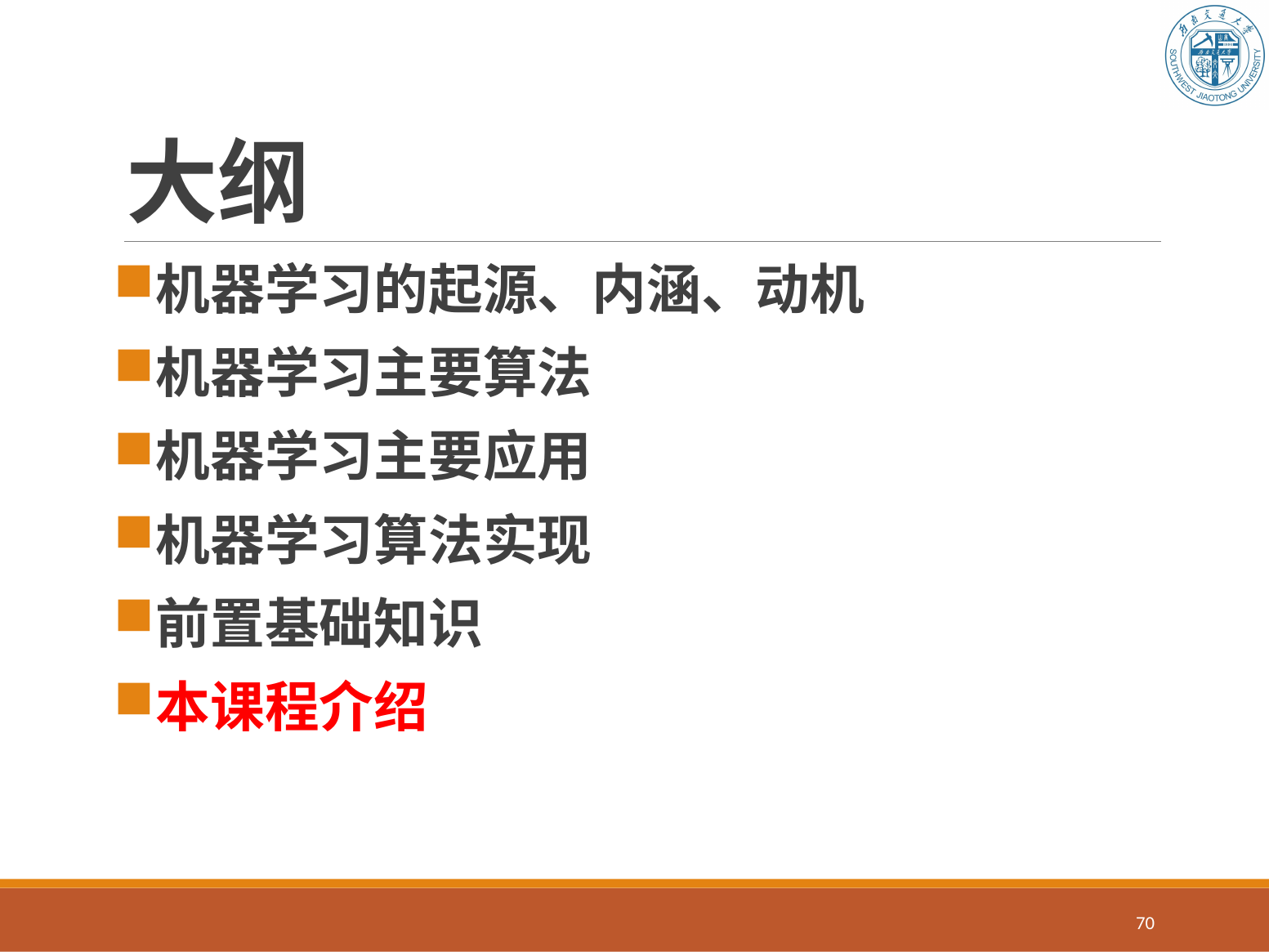

# 大纲
机器学习的起源、内涵、动机
机器学习主要算法
机器学习主要应用
机器学习算法实现
前置基础知识
本课程介绍
70